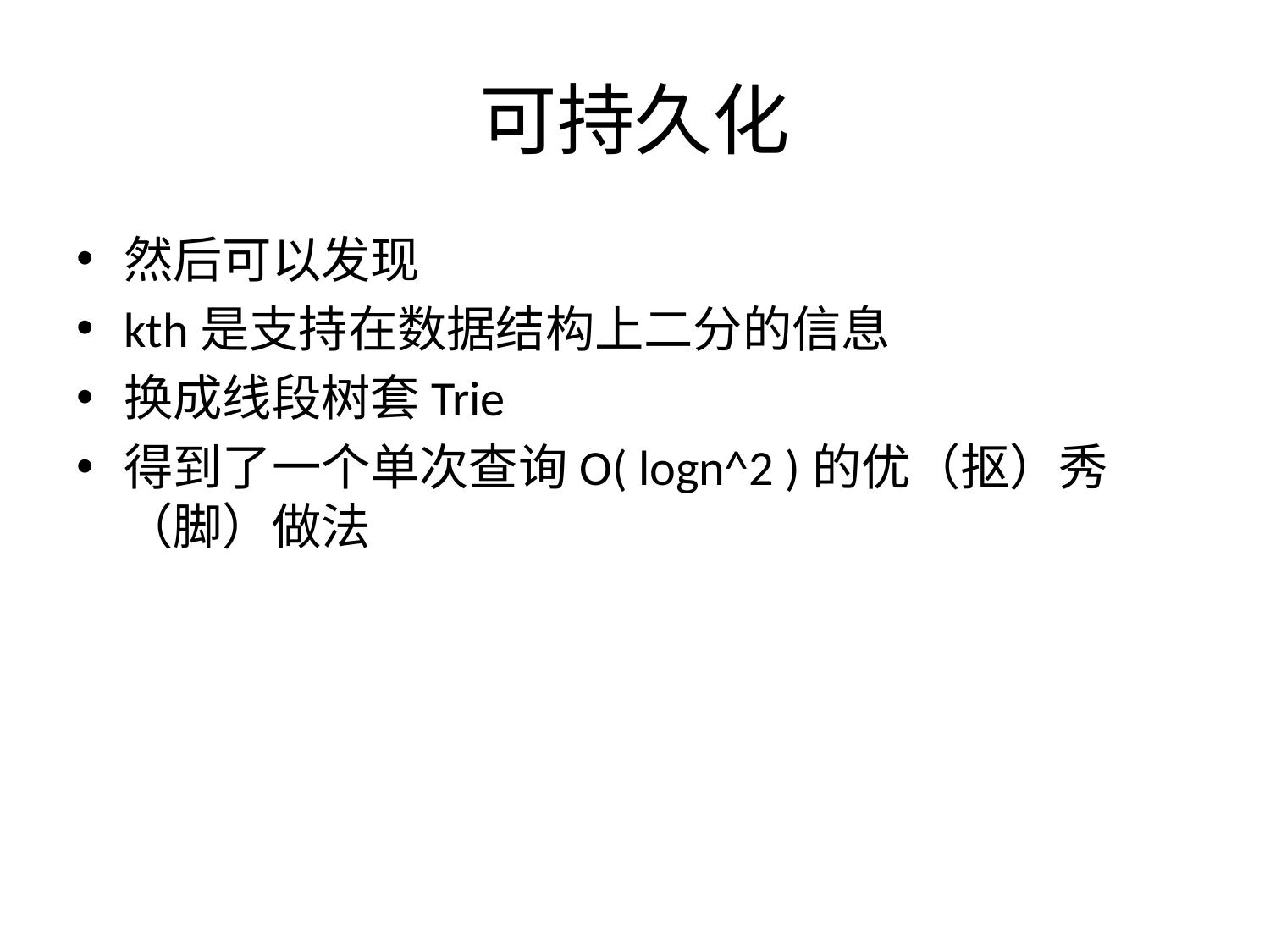

# 可持久化
然后可以发现
kth是支持在数据结构上二分的信息
换成线段树套Trie
得到了一个单次查询O( logn^2 )的优（抠）秀（脚）做法